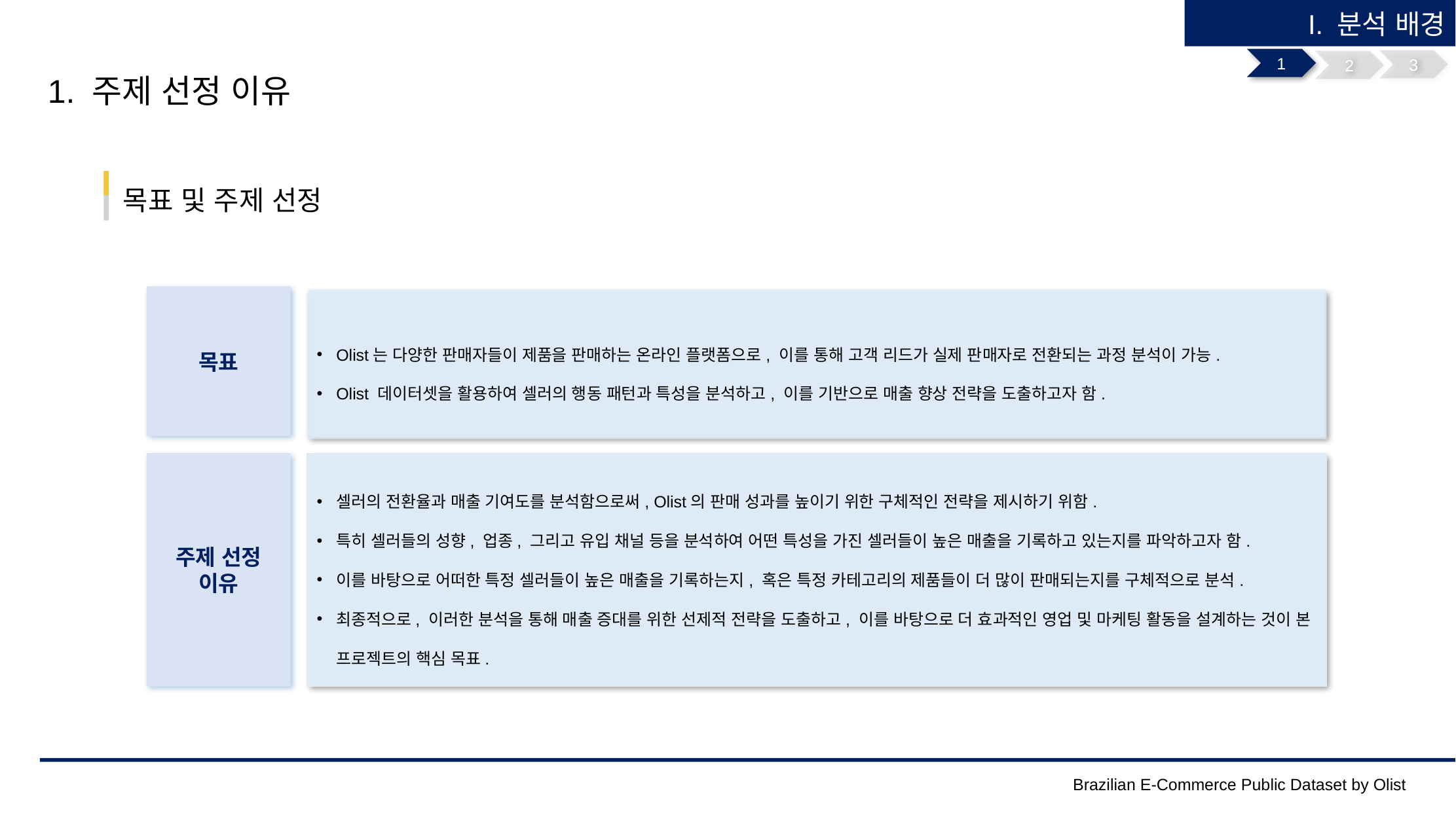

I. 분석 배경
1
3
2
1. 주제 선정 이유

목표 및 주제 선정
목표
Olist는 다양한 판매자들이 제품을 판매하는 온라인 플랫폼으로, 이를 통해 고객 리드가 실제 판매자로 전환되는 과정 분석이 가능.
Olist 데이터셋을 활용하여 셀러의 행동 패턴과 특성을 분석하고, 이를 기반으로 매출 향상 전략을 도출하고자 함.
주제 선정
이유
셀러의 전환율과 매출 기여도를 분석함으로써, Olist의 판매 성과를 높이기 위한 구체적인 전략을 제시하기 위함.
특히 셀러들의 성향, 업종, 그리고 유입 채널 등을 분석하여 어떤 특성을 가진 셀러들이 높은 매출을 기록하고 있는지를 파악하고자 함.
이를 바탕으로 어떠한 특정 셀러들이 높은 매출을 기록하는지, 혹은 특정 카테고리의 제품들이 더 많이 판매되는지를 구체적으로 분석.
최종적으로, 이러한 분석을 통해 매출 증대를 위한 선제적 전략을 도출하고, 이를 바탕으로 더 효과적인 영업 및 마케팅 활동을 설계하는 것이 본 프로젝트의 핵심 목표.

Brazilian E-Commerce Public Dataset by Olist